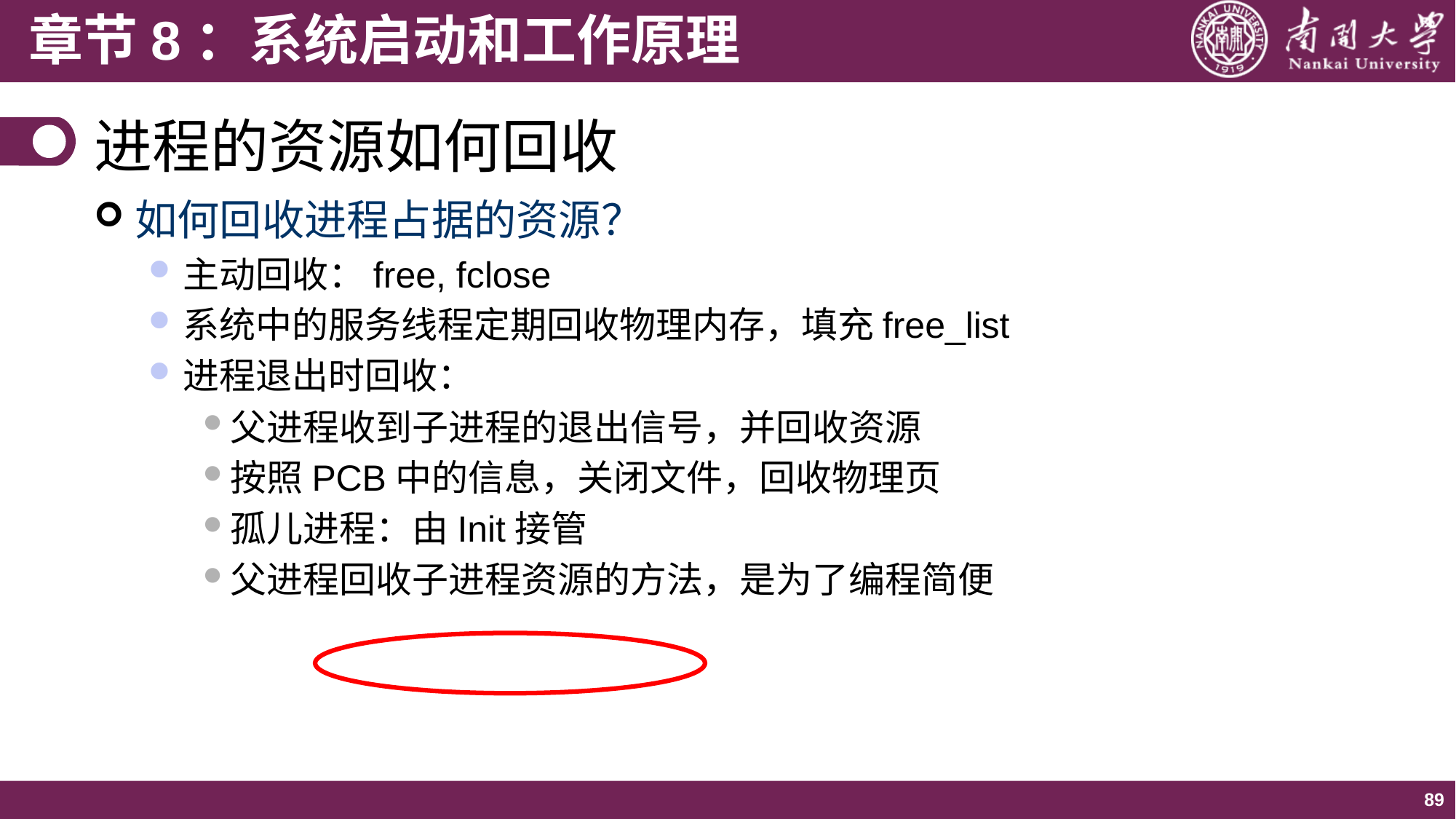

# 进程的资源如何回收
如何回收进程占据的资源？
主动回收：free, fclose
系统中的服务线程定期回收物理内存，填充free_list
进程退出时回收：
父进程收到子进程的退出信号，并回收资源
按照PCB中的信息，关闭文件，回收物理页
孤儿进程：由Init接管
父进程回收子进程资源的方法，是为了编程简便

89